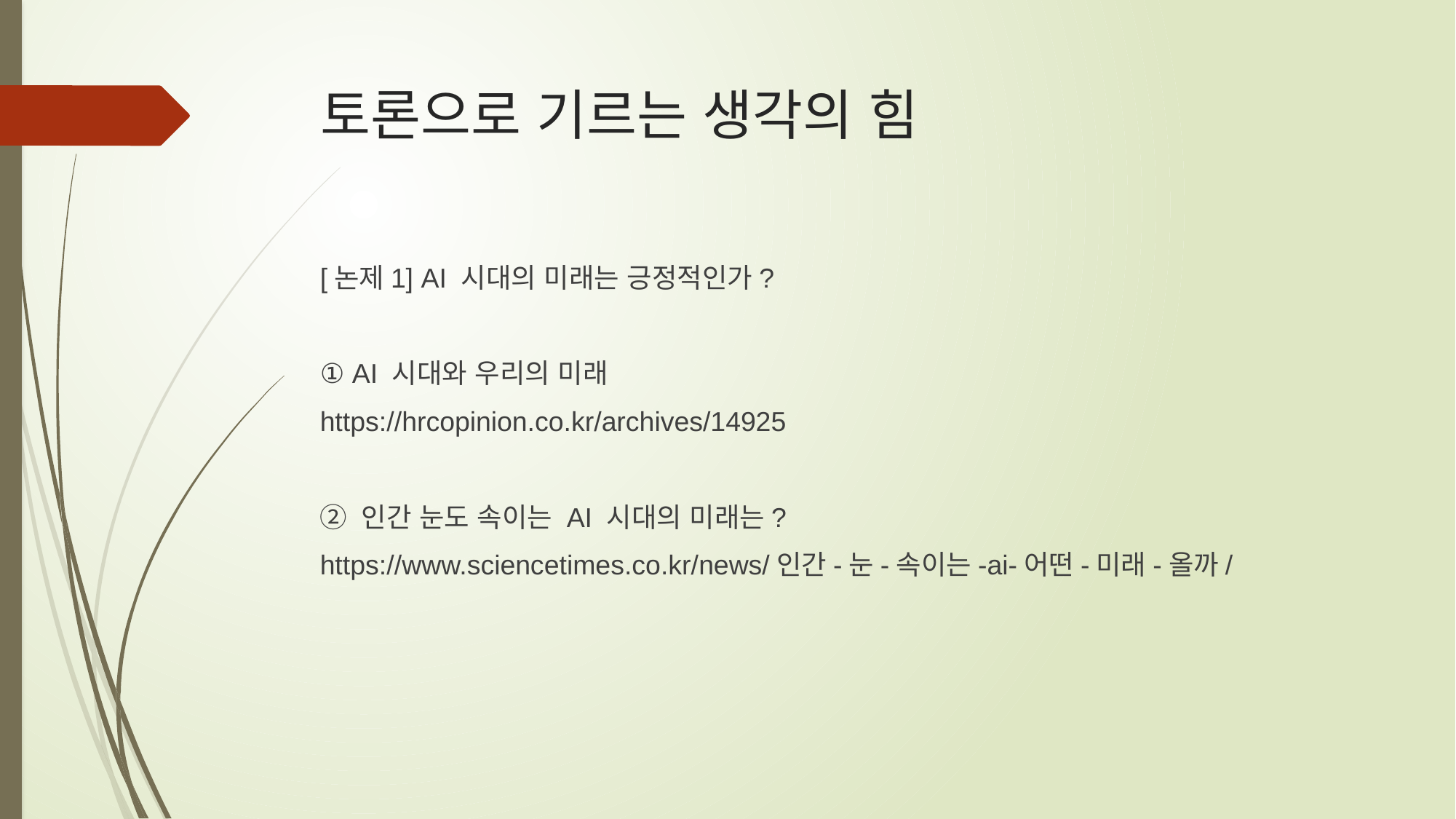

# 토론으로 기르는 생각의 힘
[논제1] AI 시대의 미래는 긍정적인가?

① AI 시대와 우리의 미래
https://hrcopinion.co.kr/archives/14925

② 인간 눈도 속이는 AI 시대의 미래는?
https://www.sciencetimes.co.kr/news/인간-눈-속이는-ai-어떤-미래-올까/